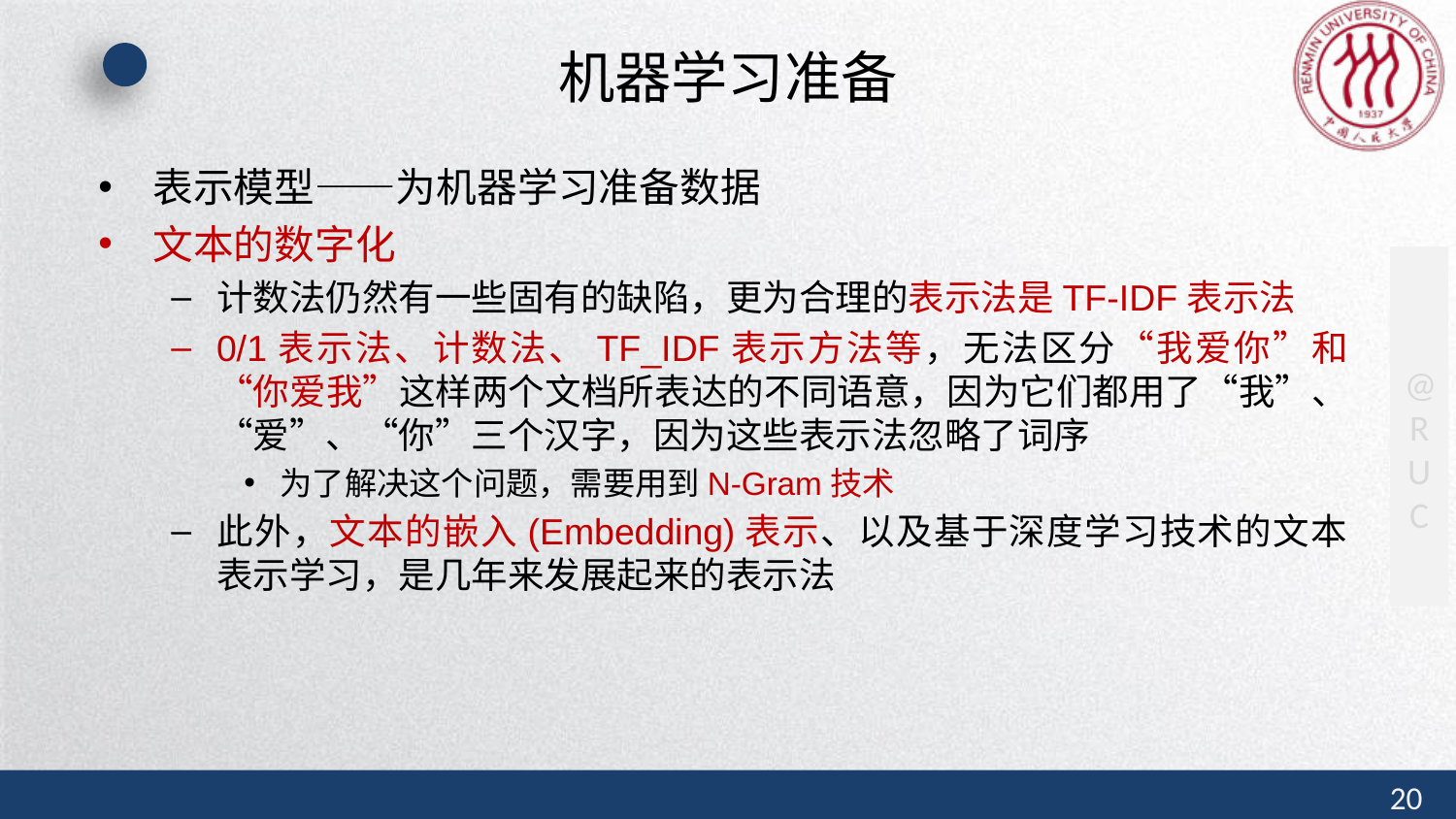

# 机器学习准备
表示模型——为机器学习准备数据
文本的数字化
计数法仍然有一些固有的缺陷，更为合理的表示法是TF-IDF表示法
0/1表示法、计数法、TF_IDF表示方法等，无法区分“我爱你”和“你爱我”这样两个文档所表达的不同语意，因为它们都用了“我”、“爱”、“你”三个汉字，因为这些表示法忽略了词序
为了解决这个问题，需要用到N-Gram技术
此外，文本的嵌入(Embedding)表示、以及基于深度学习技术的文本表示学习，是几年来发展起来的表示法